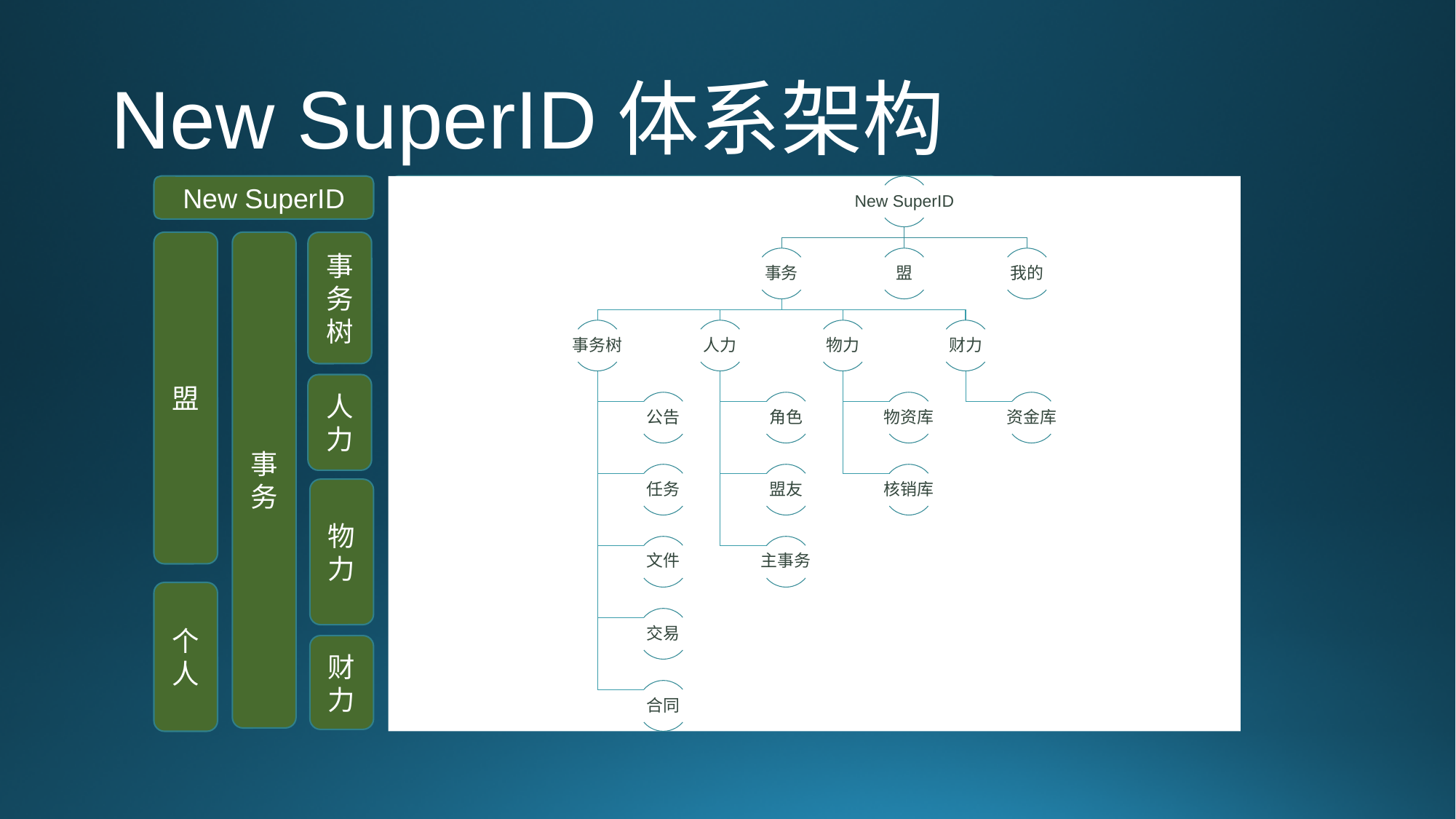

# New SuperID体系架构
New SuperID
New SuperID
事务
事务树
公告
任务
文件
交易
合同
人力
角色
盟友
主事务
物力
物资库
核销库
财力
资金库
盟
我的
信息化部署
任务
公告
交易
文件
盟
事务
记录与统计
业务
管理
合同
事务树
角色
盟友
人力
主事务
物力
物品入库
资产库
物品生产
物品核销
物品拆分
核销库
保存核销物品，记录生命周期
个人
财力
币种管理
资金库
调整余额
查看账单